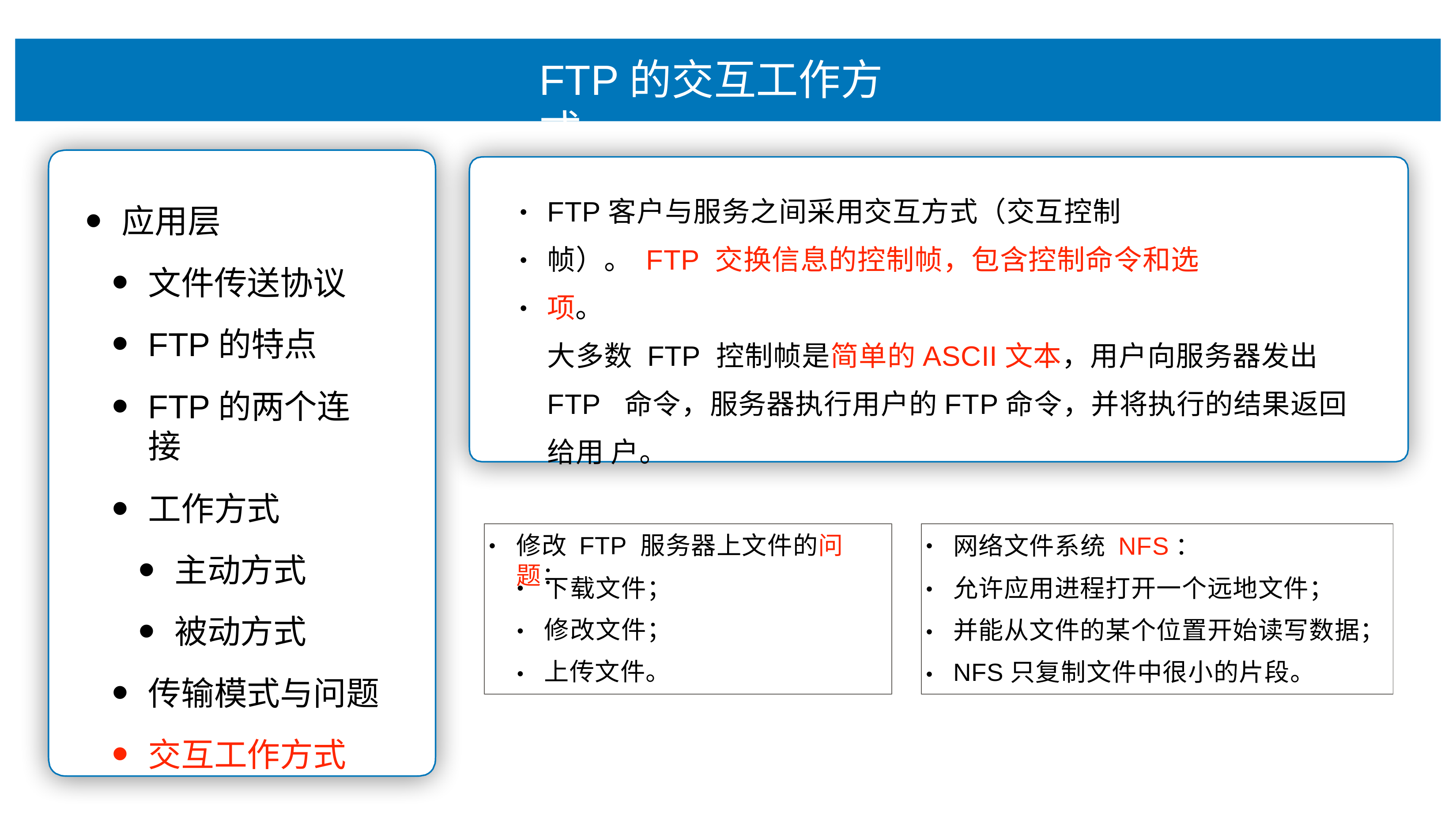

# FTP的交互⼯作⽅式

FTP客户与服务之间采⽤交互⽅式（交互控制帧）。 FTP 交换信息的控制帧，包含控制命令和选项。
⼤多数 FTP 控制帧是简单的ASCII⽂本，⽤户向服务器发出FTP  命令，服务器执⾏⽤户的FTP命令，并将执⾏的结果返回给⽤ 户。
应⽤层
⽂件传送协议
FTP的特点
FTP的两个连接
⼯作⽅式
主动⽅式
被动⽅式
传输模式与问题
交互⼯作⽅式
•
•
•
⽹络⽂件系统 NFS：
允许应⽤进程打开⼀个远地⽂件；
并能从⽂件的某个位置开始读写数据；
NFS只复制⽂件中很⼩的⽚段。

修改 FTP 服务器上⽂件的问题：
•
•

•

•

•
下载⽂件； 修改⽂件； 上传⽂件。
•

•

•